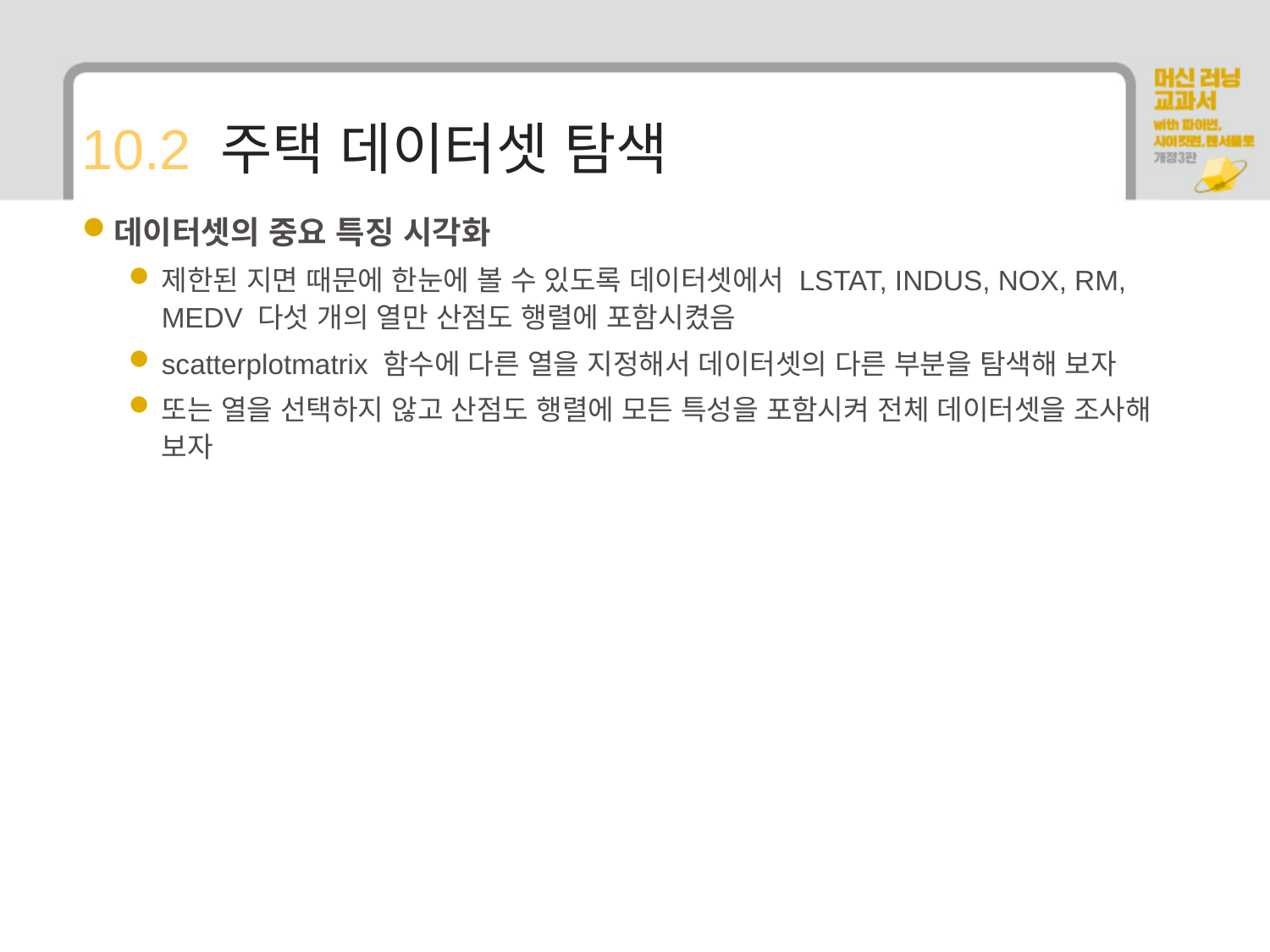

# 10.2 주택 데이터셋 탐색
데이터셋의 중요 특징 시각화
제한된 지면 때문에 한눈에 볼 수 있도록 데이터셋에서 LSTAT, INDUS, NOX, RM, MEDV 다섯 개의 열만 산점도 행렬에 포함시켰음
scatterplotmatrix 함수에 다른 열을 지정해서 데이터셋의 다른 부분을 탐색해 보자
또는 열을 선택하지 않고 산점도 행렬에 모든 특성을 포함시켜 전체 데이터셋을 조사해 보자